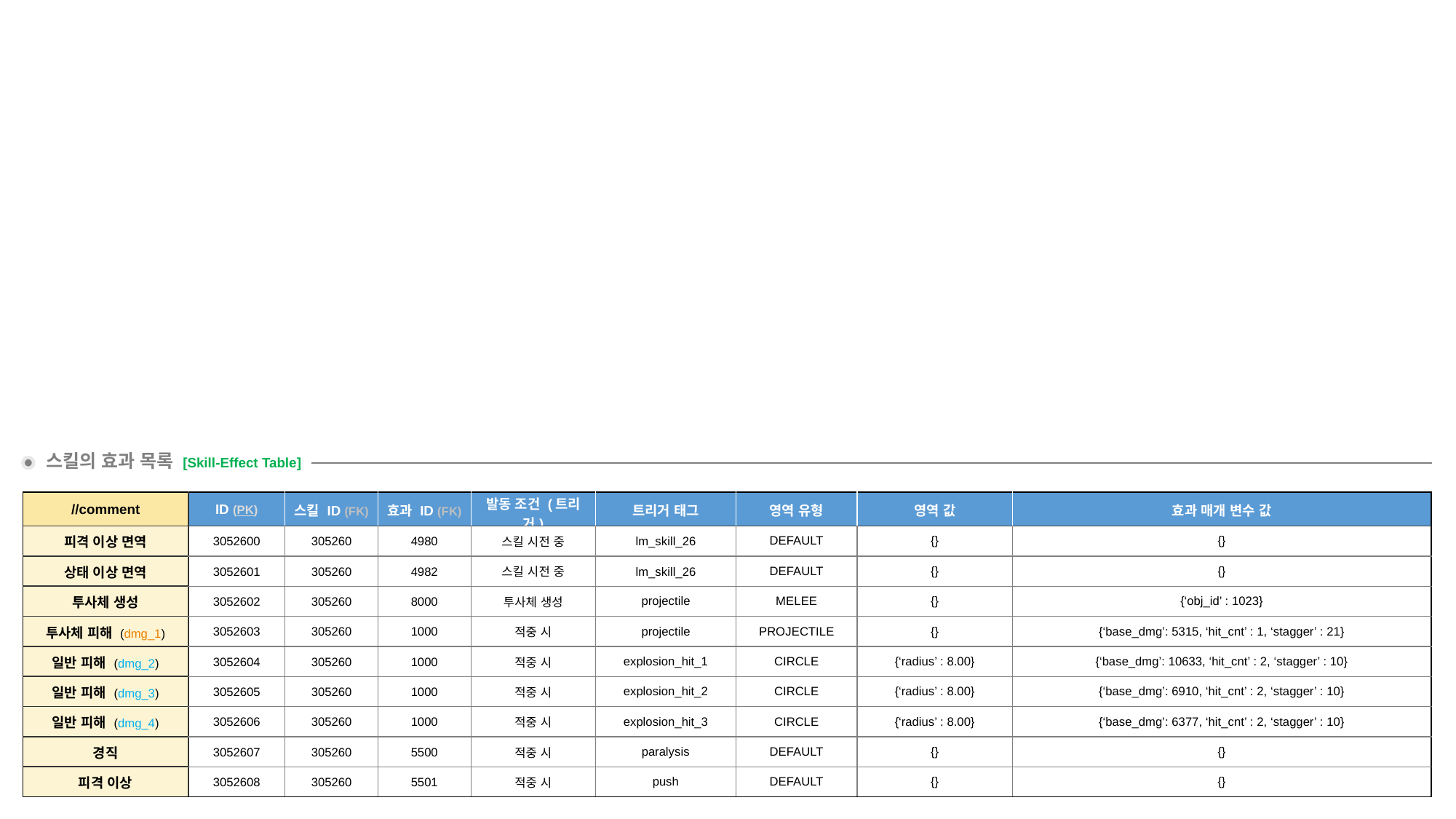

스킬의 효과 목록 [Skill-Effect Table]

| //comment | ID (PK) | 스킬 ID (FK) | 효과 ID (FK) | 발동 조건 (트리거) | 트리거 태그 | 영역 유형 | 영역 값 | 효과 매개 변수 값 |
| --- | --- | --- | --- | --- | --- | --- | --- | --- |
| 피격 이상 면역 | 3052600 | 305260 | 4980 | 스킬 시전 중 | lm\_skill\_26 | DEFAULT | {} | {} |
| 상태 이상 면역 | 3052601 | 305260 | 4982 | 스킬 시전 중 | lm\_skill\_26 | DEFAULT | {} | {} |
| 투사체 생성 | 3052602 | 305260 | 8000 | 투사체 생성 | projectile | MELEE | {} | {‘obj\_id’ : 1023} |
| 투사체 피해 (dmg\_1) | 3052603 | 305260 | 1000 | 적중 시 | projectile | PROJECTILE | {} | {‘base\_dmg’: 5315, ‘hit\_cnt’ : 1, ‘stagger’ : 21} |
| 일반 피해 (dmg\_2) | 3052604 | 305260 | 1000 | 적중 시 | explosion\_hit\_1 | CIRCLE | {‘radius’ : 8.00} | {‘base\_dmg’: 10633, ‘hit\_cnt’ : 2, ‘stagger’ : 10} |
| 일반 피해 (dmg\_3) | 3052605 | 305260 | 1000 | 적중 시 | explosion\_hit\_2 | CIRCLE | {‘radius’ : 8.00} | {‘base\_dmg’: 6910, ‘hit\_cnt’ : 2, ‘stagger’ : 10} |
| 일반 피해 (dmg\_4) | 3052606 | 305260 | 1000 | 적중 시 | explosion\_hit\_3 | CIRCLE | {‘radius’ : 8.00} | {‘base\_dmg’: 6377, ‘hit\_cnt’ : 2, ‘stagger’ : 10} |
| 경직 | 3052607 | 305260 | 5500 | 적중 시 | paralysis | DEFAULT | {} | {} |
| 피격 이상 | 3052608 | 305260 | 5501 | 적중 시 | push | DEFAULT | {} | {} |